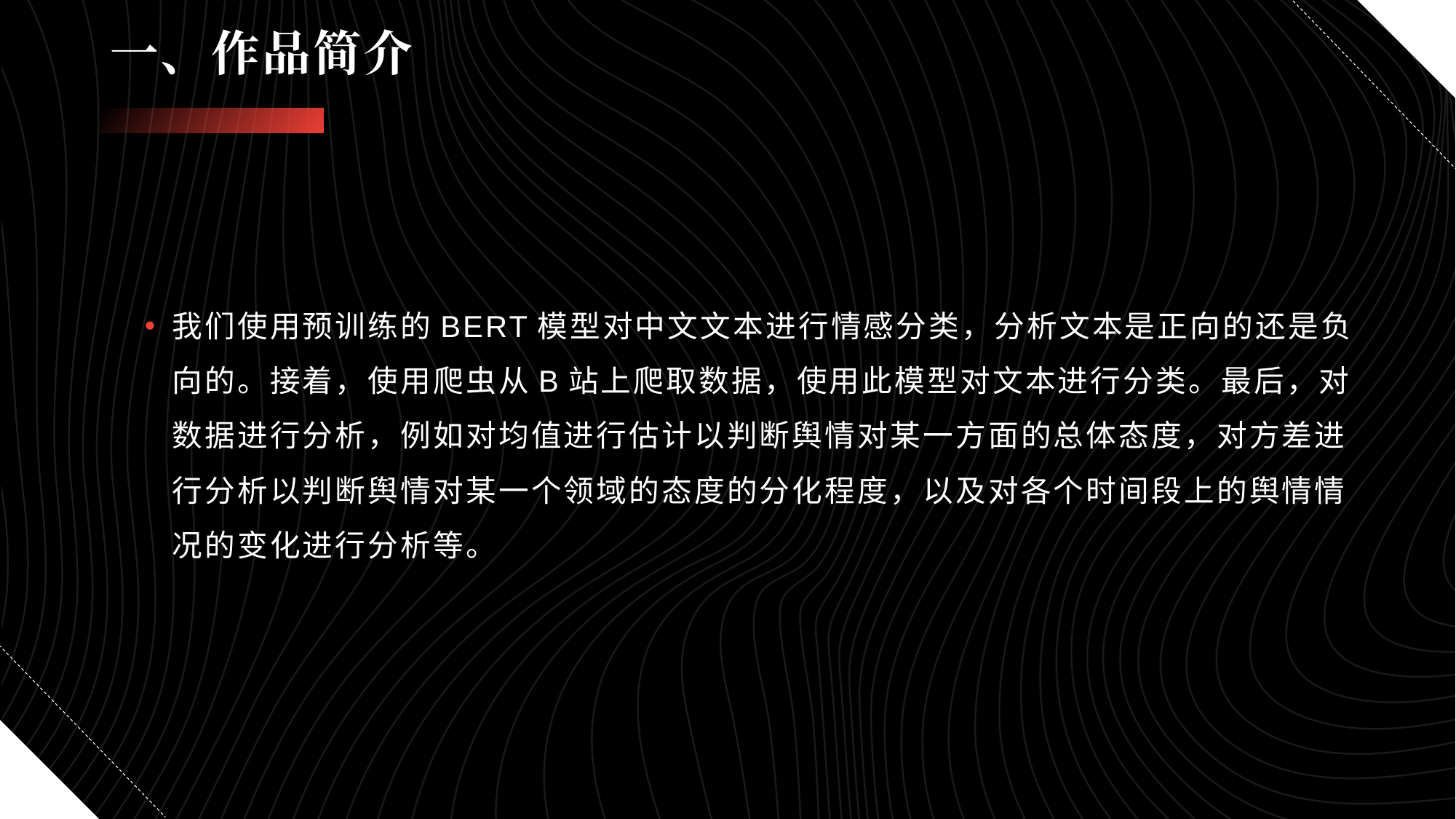

# 一、作品简介
我们使用预训练的BERT模型对中文文本进行情感分类，分析文本是正向的还是负向的。接着，使用爬虫从B站上爬取数据，使用此模型对文本进行分类。最后，对数据进行分析，例如对均值进行估计以判断舆情对某一方面的总体态度，对方差进行分析以判断舆情对某一个领域的态度的分化程度，以及对各个时间段上的舆情情况的变化进行分析等。